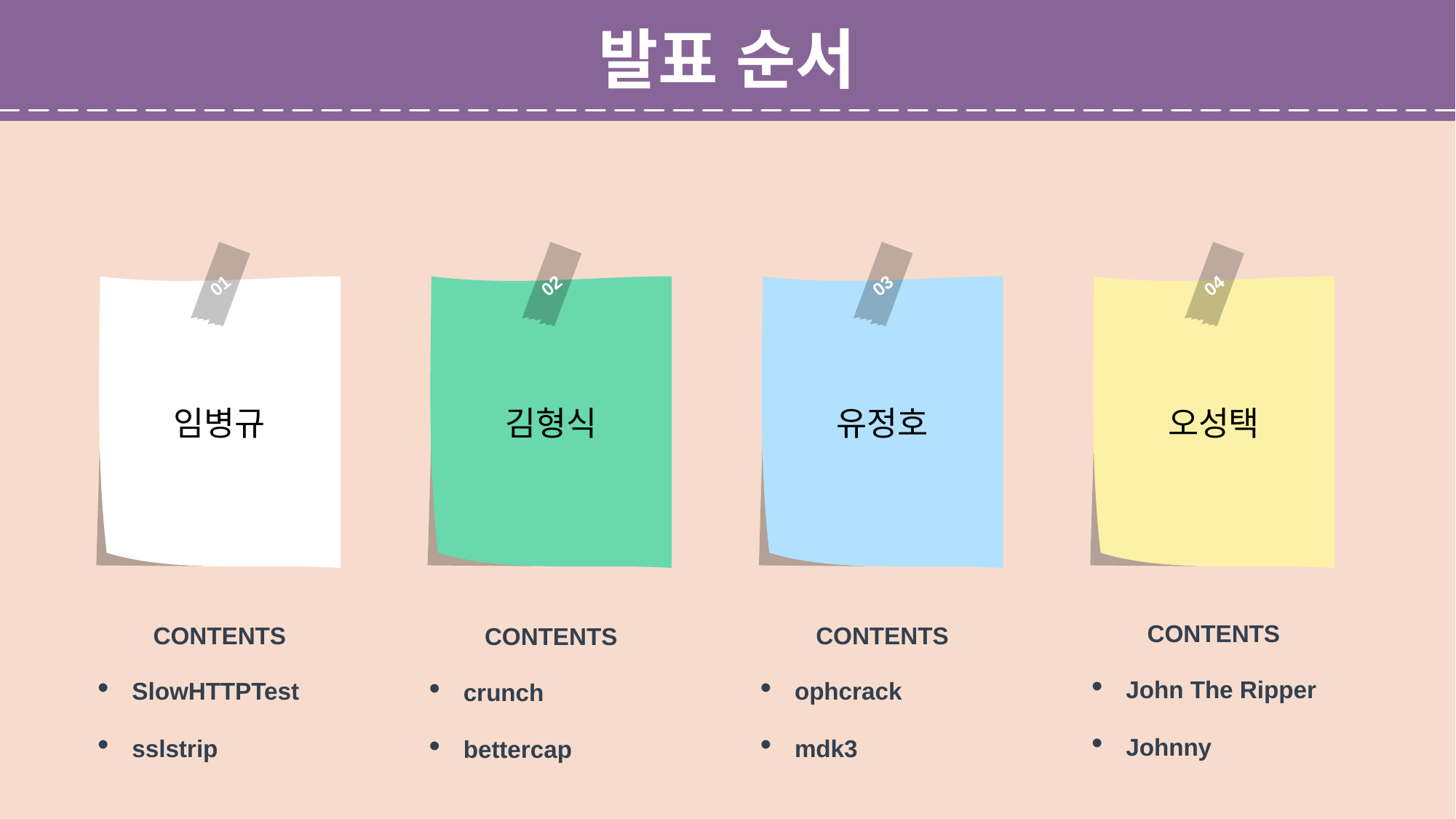

발표 순서
01
임병규

02
김형식

03
유정호

04
오성택

CONTENTS
 John The Ripper
 Johnny
CONTENTS
 ophcrack
 mdk3
CONTENTS
 SlowHTTPTest
 sslstrip
CONTENTS
 crunch
 bettercap